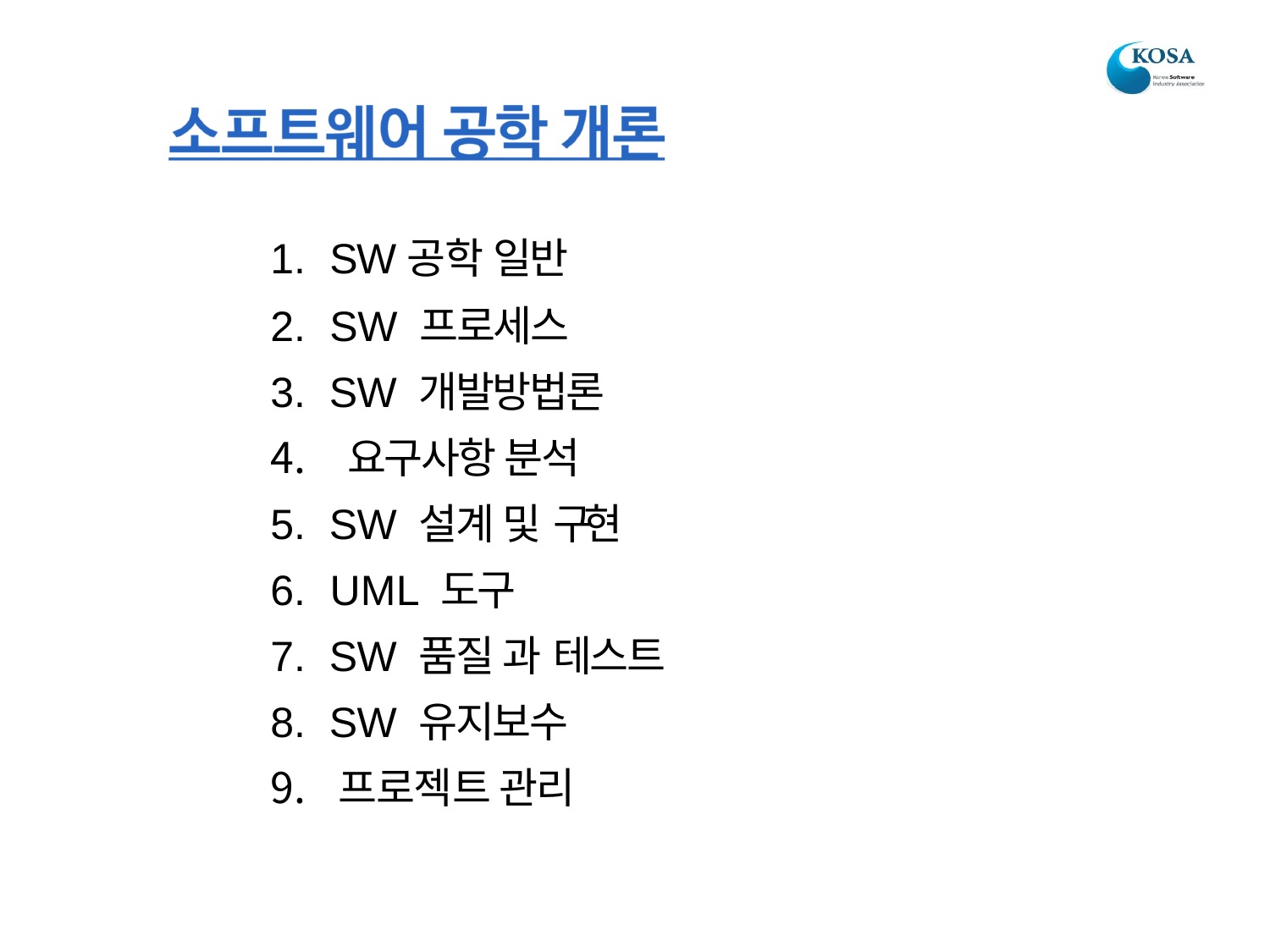

.  SW공학 일반
.  SW 프로세스
  SW 개발방법론
   요구사항 분석
  SW 설계 및 구현
  UML 도구
  SW 품질 과 테스트
  SW 유지보수
  프로젝트 관리